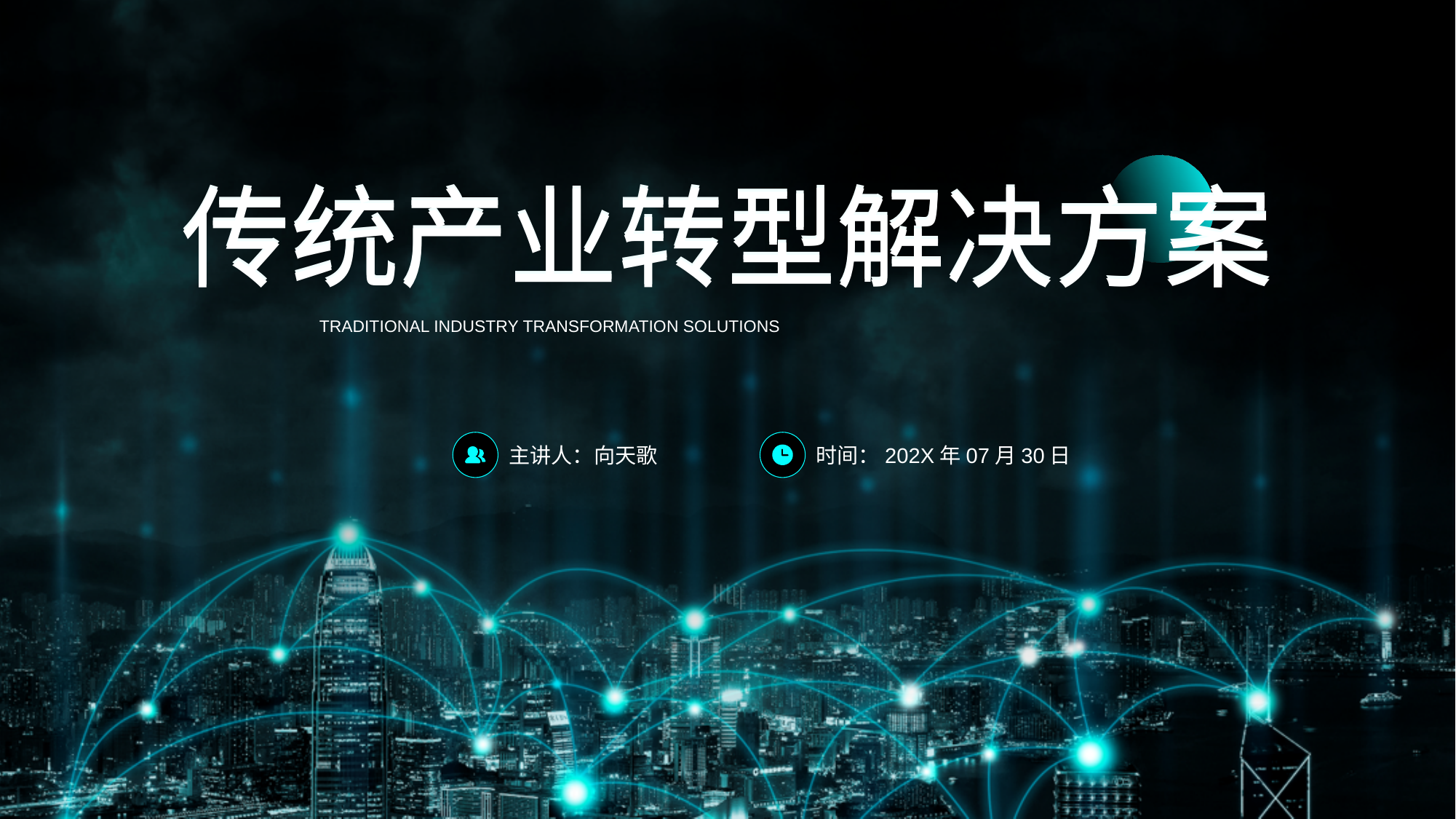

传统产业转型解决方案
传统产业转型解决方案
TRADITIONAL INDUSTRY TRANSFORMATION SOLUTIONS

主讲人：向天歌

时间：202X年07月30日